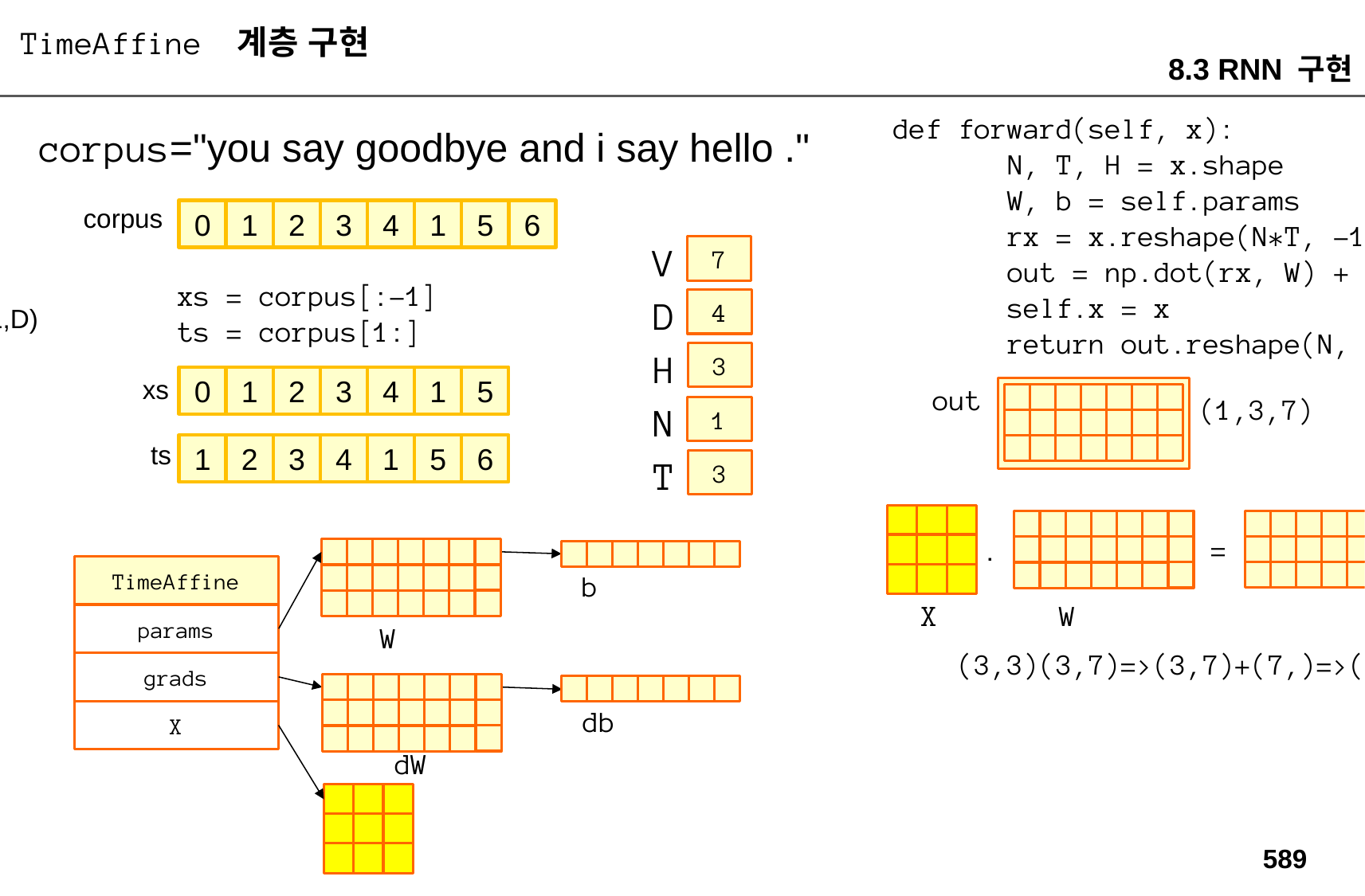

TimeAffine  계층 구현
8.3 RNN 구현
 def forward(self, x):
        N, T, H = x.shape
        W, b = self.params
        rx = x.reshape(N*T, -1)
        out = np.dot(rx, W) + b
        self.x = x
        return out.reshape(N, T, -1)
corpus="you say goodbye and i say hello ."
corpus
0
1
2
3
4
1
5
6
V
7
xs = corpus[:-1]
ts = corpus[1:]
D
4
(1,D)
H
3
xs
0
1
2
3
4
1
5
out

(1,3,7)
N
1

ts
1
2
3
4
1
5
6

T
3

=
.

TimeAffine
b

X
W
params
xs
W
(3,3)(3,7)=>(3,7)+(7,)=>(3,7)
grads

db

X

dW
(1,3,3)